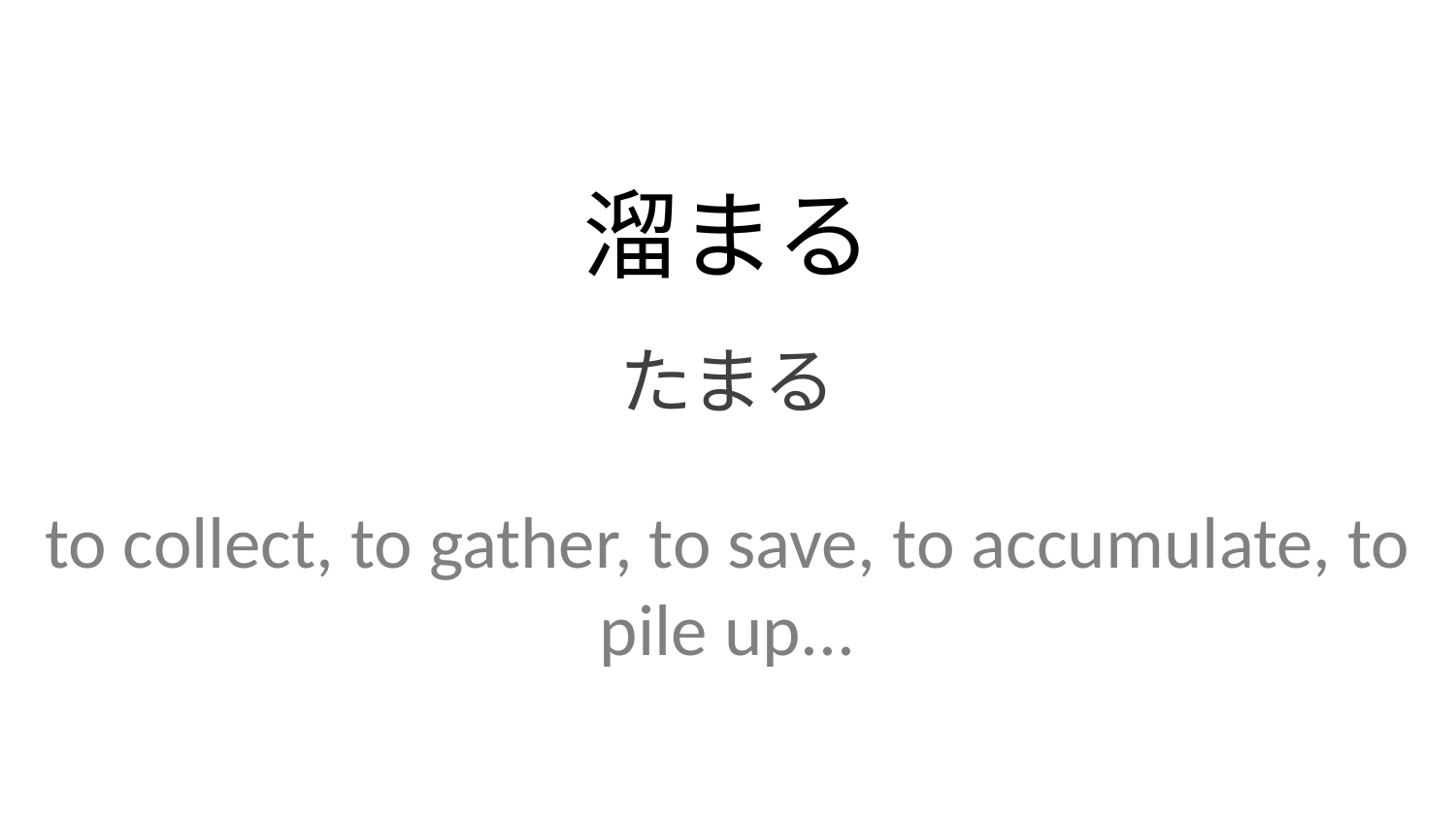

溜まる

たまる
to collect, to gather, to save, to accumulate, to pile up...